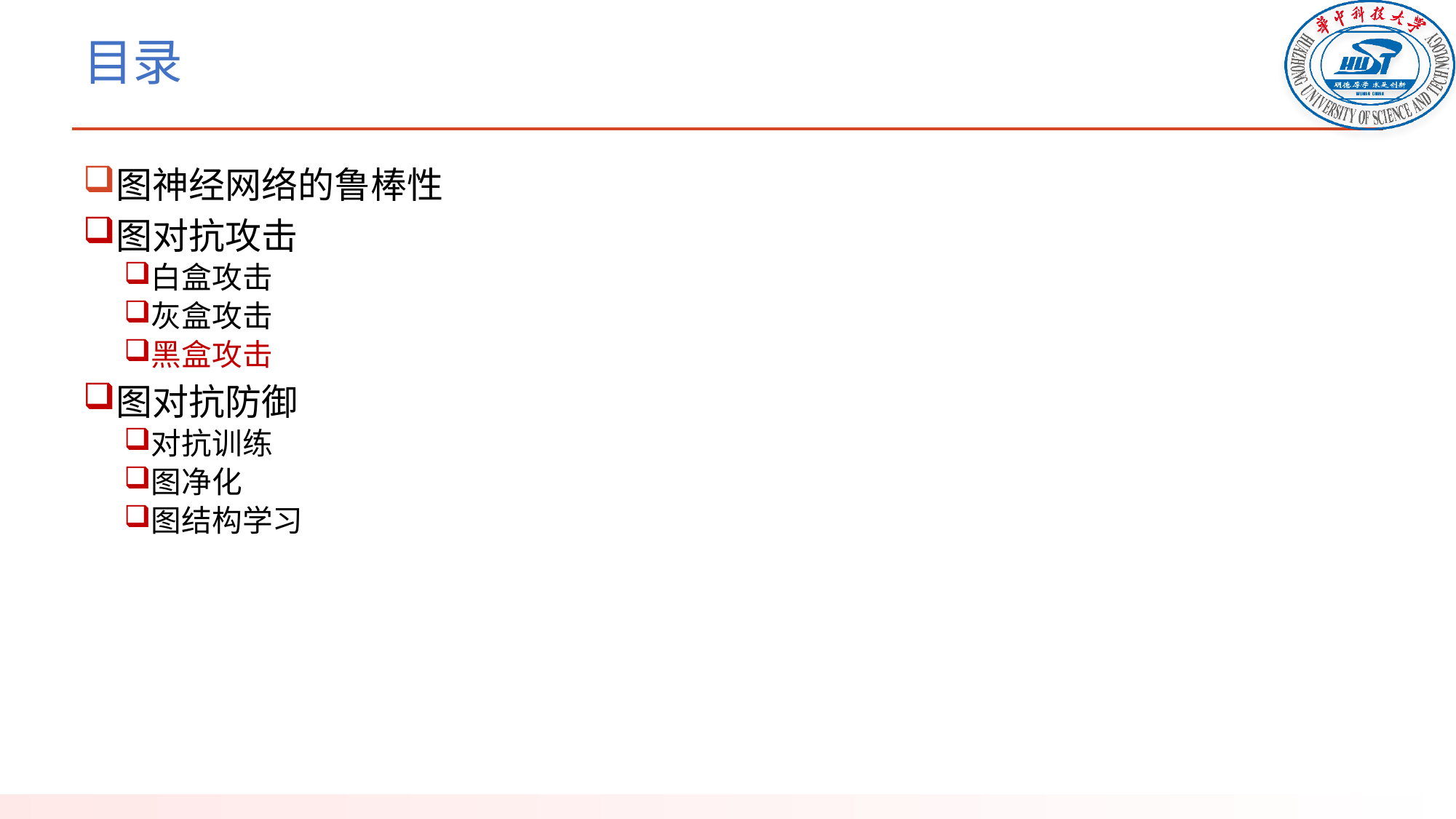

# 目录
图神经网络的鲁棒性
图对抗攻击
白盒攻击
灰盒攻击
黑盒攻击
图对抗防御
对抗训练
图净化
图结构学习